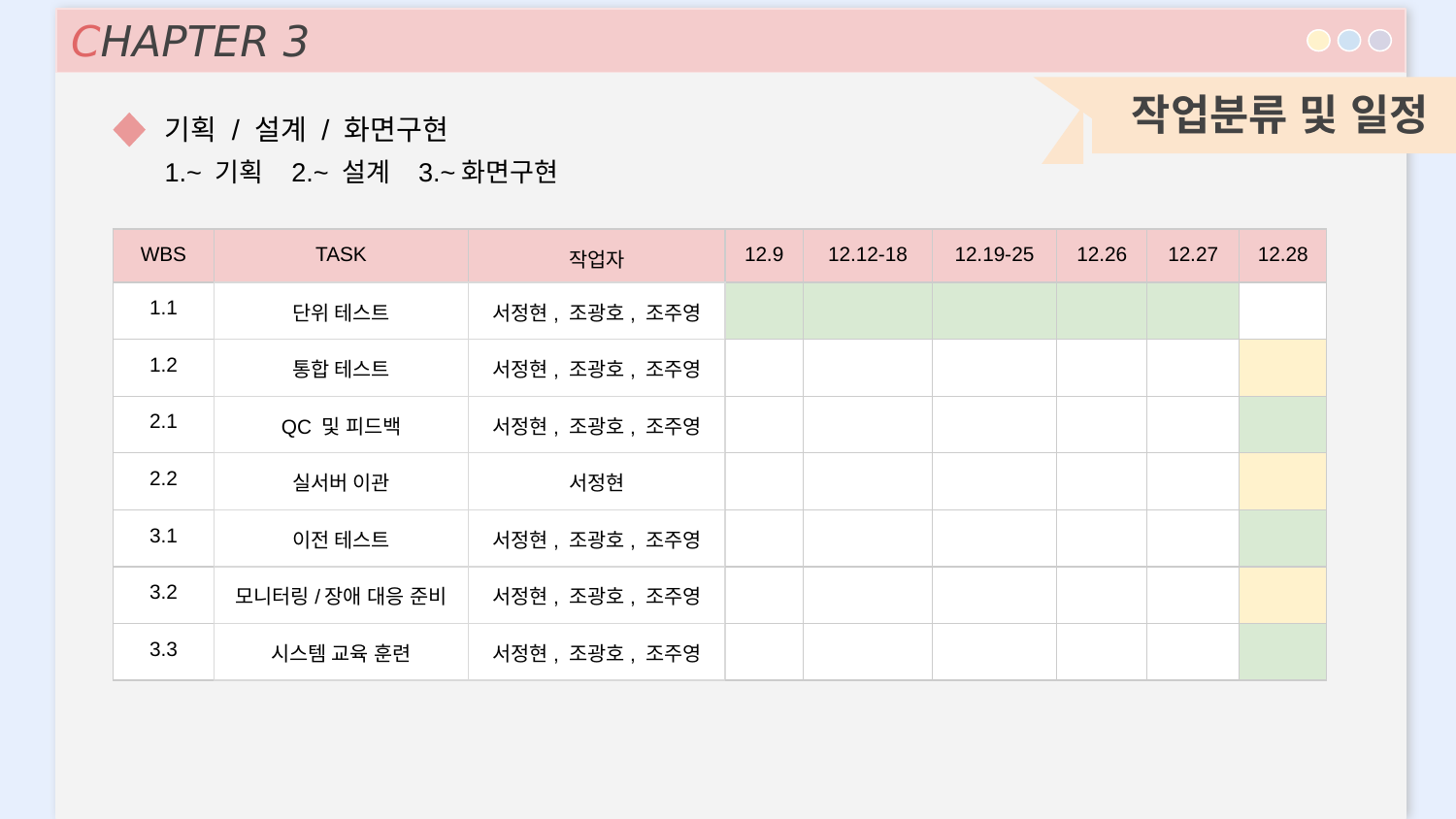

CHAPTER 3

작업분류 및 일정

기획 / 설계 / 화면구현

1.~ 기획   2.~ 설계   3.~화면구현
| WBS | TASK | 작업자 | 12.9 | 12.12-18 | 12.19-25 | 12.26 | 12.27 | 12.28 |
| --- | --- | --- | --- | --- | --- | --- | --- | --- |
| 1.1 | 단위 테스트 | 서정현, 조광호, 조주영 |  |  |  |  |  |  |
| 1.2 | 통합 테스트 | 서정현, 조광호, 조주영 |  |  |  |  |  |  |
| 2.1 | QC 및 피드백 | 서정현, 조광호, 조주영 |  |  |  |  |  |  |
| 2.2 | 실서버 이관 | 서정현 |  |  |  |  |  |  |
| 3.1 | 이전 테스트 | 서정현, 조광호, 조주영 |  |  |  |  |  |  |
| 3.2 | 모니터링/장애 대응 준비 | 서정현, 조광호, 조주영 |  |  |  |  |  |  |
| 3.3 | 시스템 교육 훈련 | 서정현, 조광호, 조주영 |  |  |  |  |  |  |